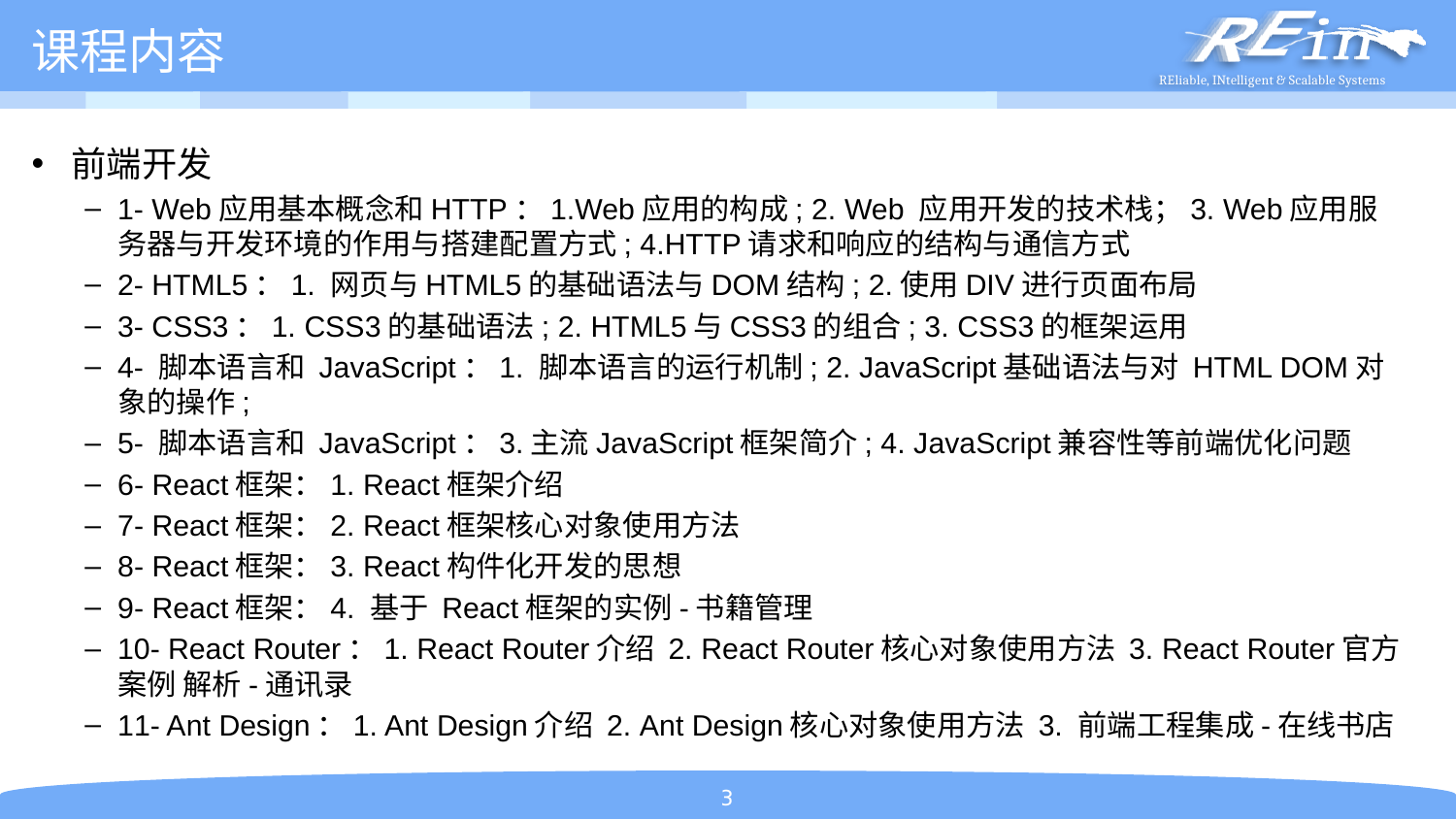

# 课程内容
前端开发
1- Web应用基本概念和HTTP：1.Web应用的构成; 2. Web 应用开发的技术栈；3. Web应用服务器与开发环境的作用与搭建配置方式; 4.HTTP请求和响应的结构与通信方式
2- HTML5：1. 网页与HTML5的基础语法与DOM结构; 2.使用DIV进行页面布局
3- CSS3：1. CSS3的基础语法; 2. HTML5与CSS3的组合; 3. CSS3的框架运用
4- 脚本语言和 JavaScript：1. 脚本语言的运行机制; 2. JavaScript基础语法与对 HTML DOM对象的操作;
5- 脚本语言和 JavaScript：3.主流JavaScript框架简介; 4. JavaScript兼容性等前端优化问题
6- React框架：1. React框架介绍
7- React框架：2. React框架核心对象使用方法
8- React框架：3. React构件化开发的思想
9- React框架：4. 基于 React框架的实例-书籍管理
10- React Router：1. React Router介绍 2. React Router核心对象使用方法 3. React Router官方案例 解析-通讯录
11- Ant Design：1. Ant Design介绍 2. Ant Design核心对象使用方法 3. 前端工程集成-在线书店
3